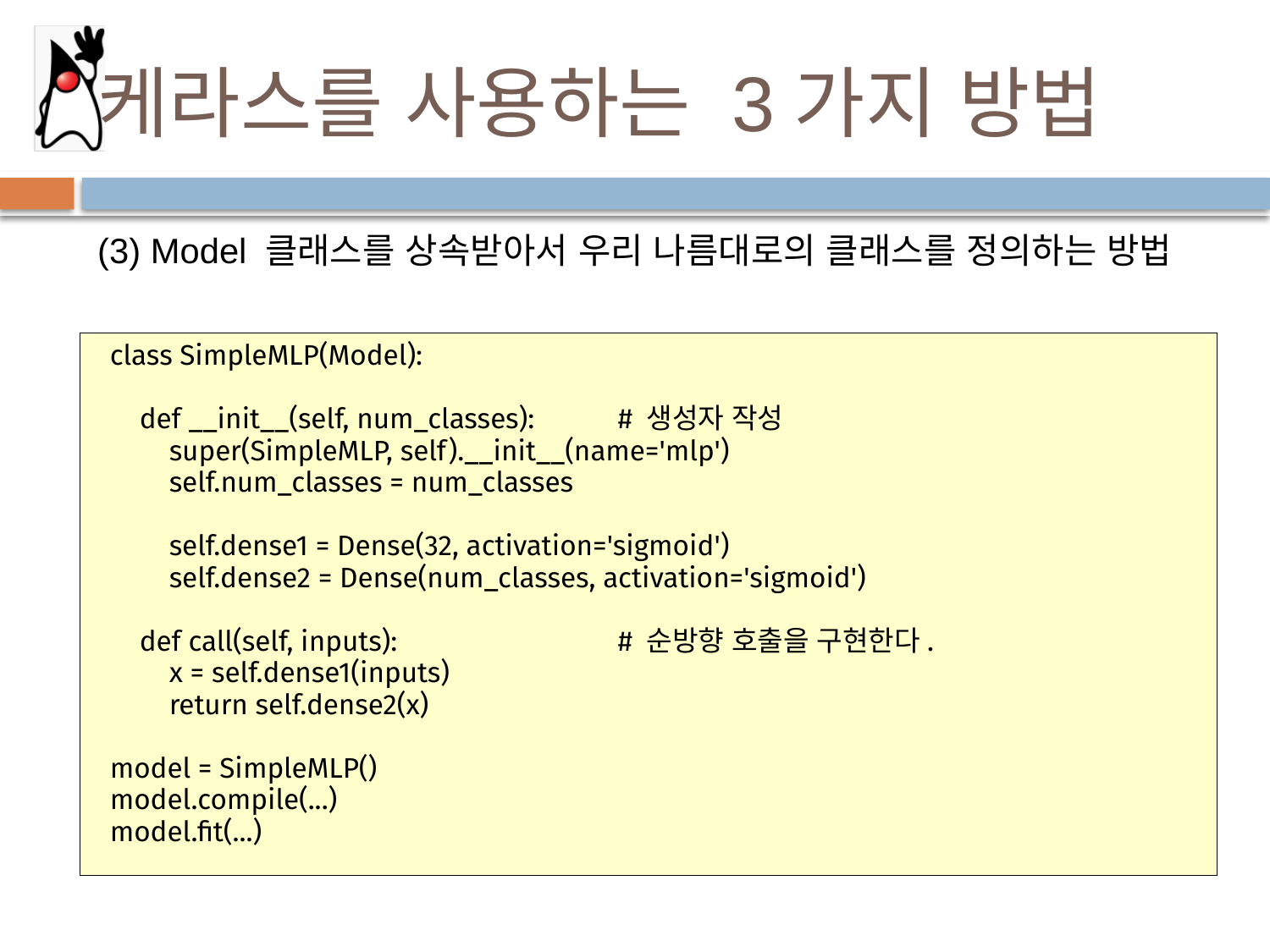

# 케라스를 사용하는 3가지 방법
(3) Model 클래스를 상속받아서 우리 나름대로의 클래스를 정의하는 방법
class SimpleMLP(Model):

    def __init__(self, num_classes):	# 생성자 작성
        super(SimpleMLP, self).__init__(name='mlp')
        self.num_classes = num_classes

        self.dense1 = Dense(32, activation='sigmoid')
        self.dense2 = Dense(num_classes, activation='sigmoid')

    def call(self, inputs):		# 순방향 호출을 구현한다.
        x = self.dense1(inputs)
        return self.dense2(x)

model = SimpleMLP()
model.compile(...)
model.fit(...)